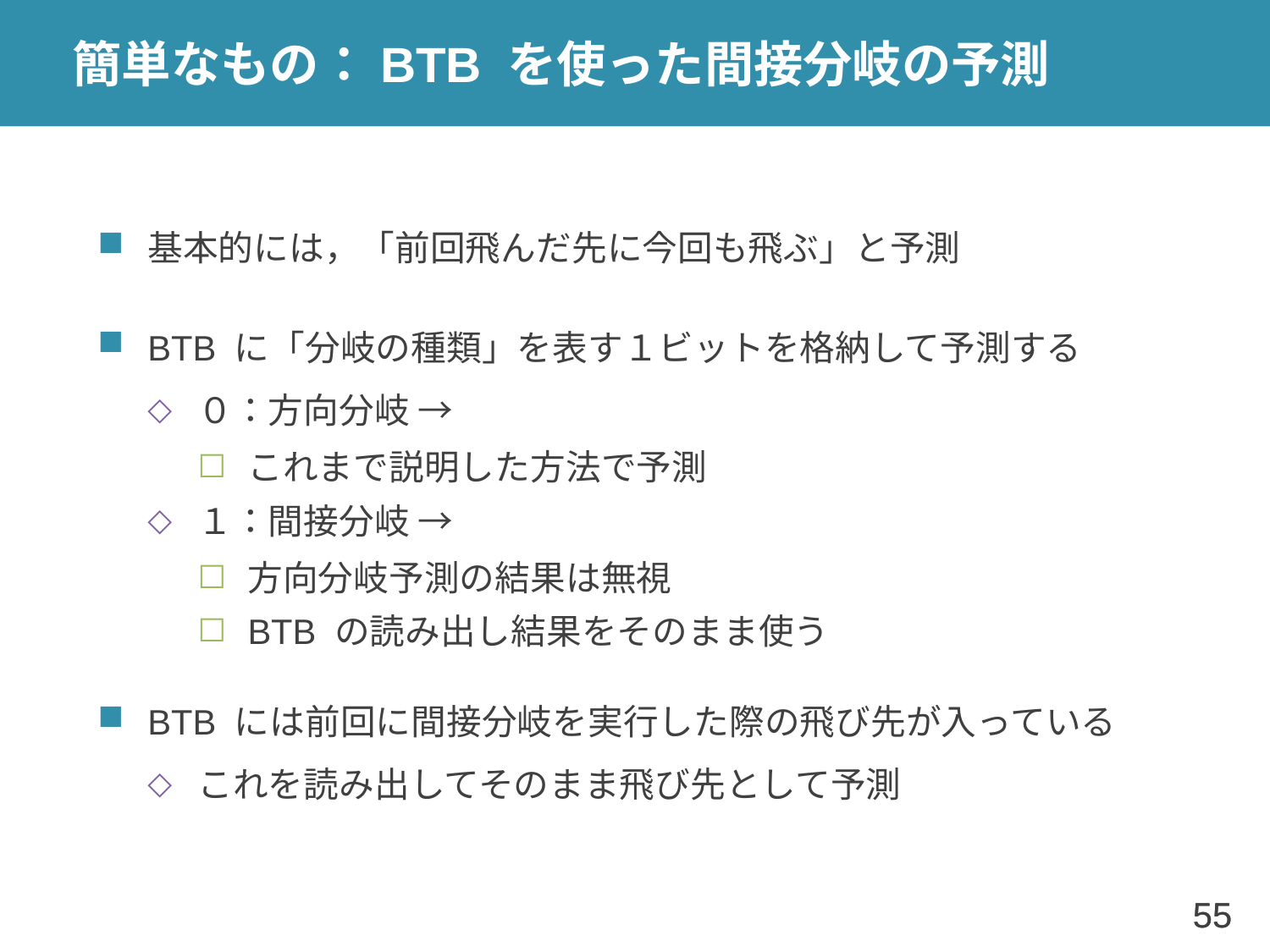

# 簡単なもの：BTB を使った間接分岐の予測
基本的には，「前回飛んだ先に今回も飛ぶ」と予測
BTB に「分岐の種類」を表す１ビットを格納して予測する
０：方向分岐 →
これまで説明した方法で予測
１：間接分岐 →
方向分岐予測の結果は無視
BTB の読み出し結果をそのまま使う
BTB には前回に間接分岐を実行した際の飛び先が入っている
これを読み出してそのまま飛び先として予測